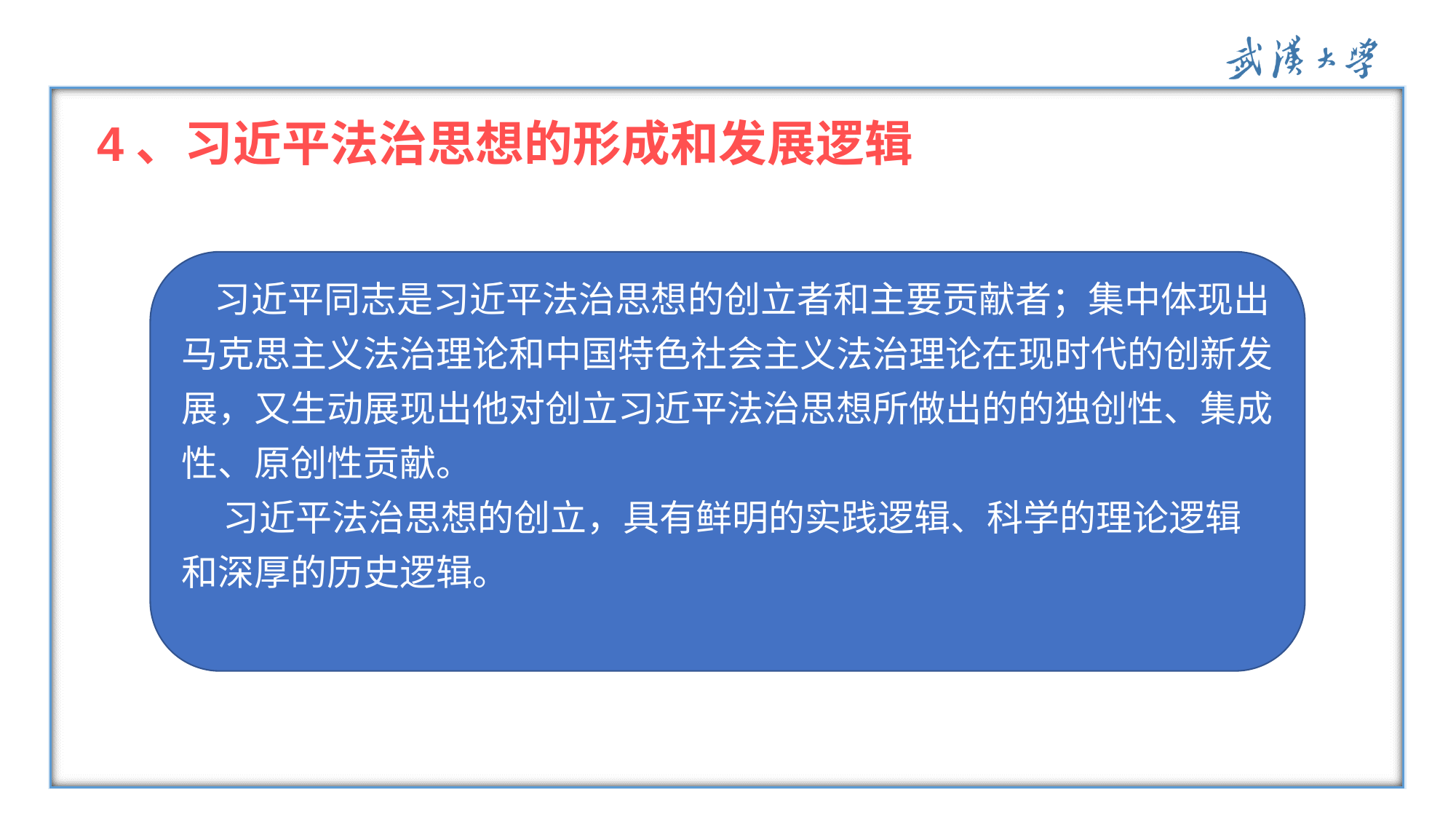

4、习近平法治思想的形成和发展逻辑

   习近平同志是习近平法治思想的创立者和主要贡献者；集中体现出马克思主义法治理论和中国特色社会主义法治理论在现时代的创新发展，又生动展现出他对创立习近平法治思想所做出的的独创性、集成性、原创性贡献。
    习近平法治思想的创立，具有鲜明的实践逻辑、科学的理论逻辑和深厚的历史逻辑。